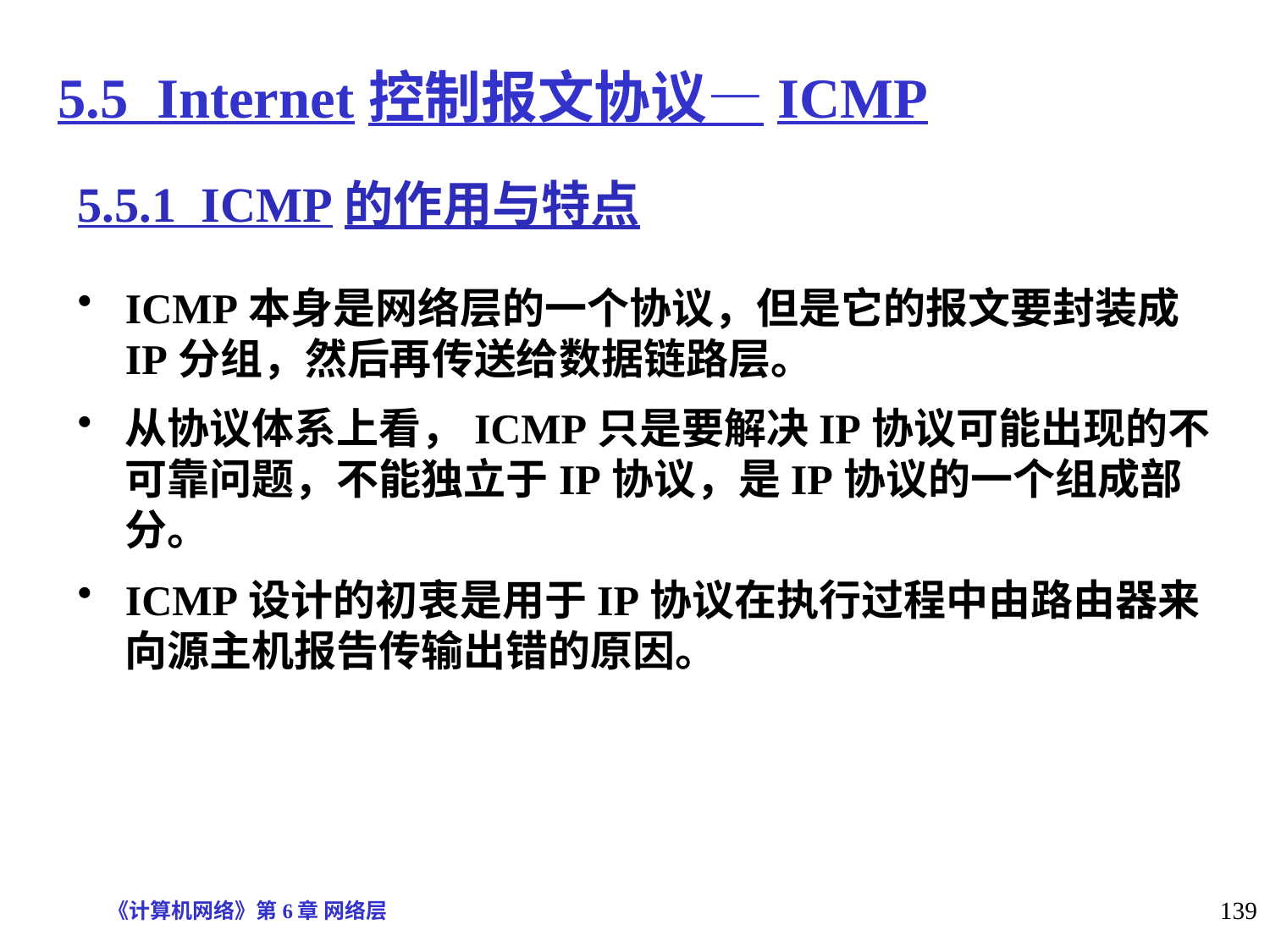

# 5.5  Internet控制报文协议—ICMP
5.5.1  ICMP的作用与特点

ICMP本身是网络层的一个协议，但是它的报文要封装成IP分组，然后再传送给数据链路层。
从协议体系上看，ICMP只是要解决IP协议可能出现的不可靠问题，不能独立于IP协议，是IP协议的一个组成部分。
ICMP设计的初衷是用于IP协议在执行过程中由路由器来向源主机报告传输出错的原因。

《计算机网络》第6章 网络层
139